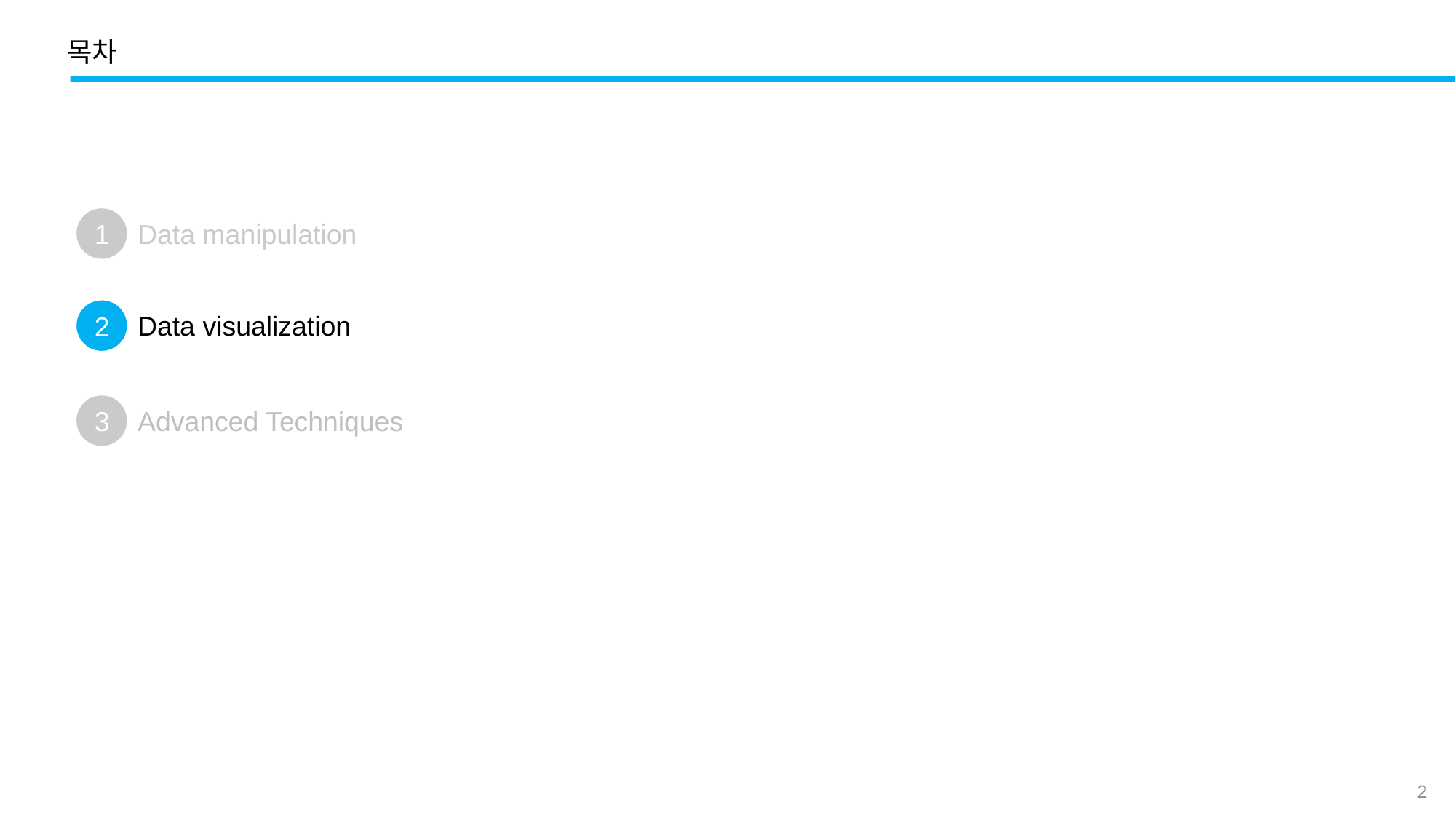

목차

1
Data manipulation
2
Data visualization
3
Advanced Techniques
2